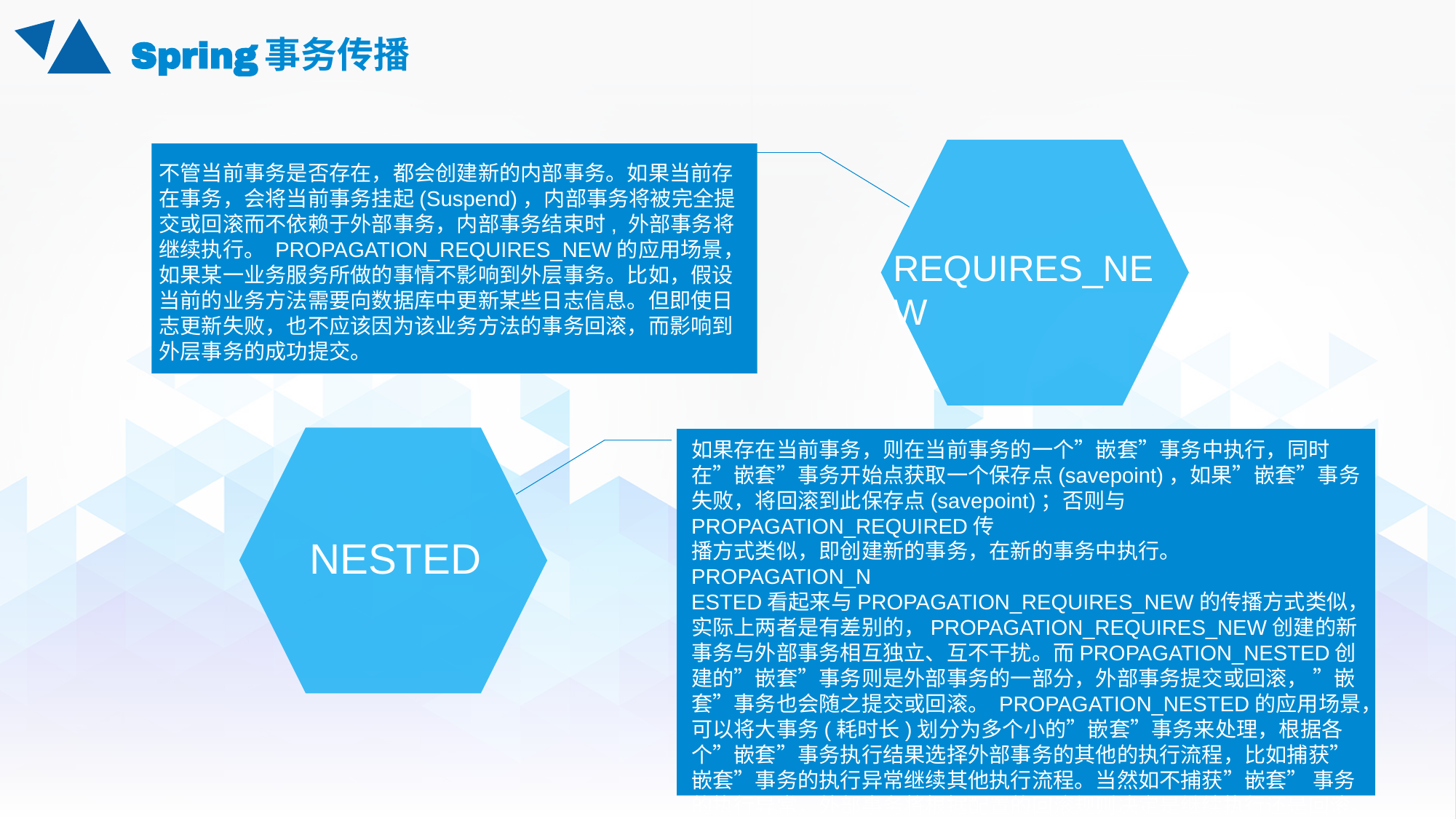

# Spring事务传播

REQUIRES_NEW

不管当前事务是否存在，都会创建新的内部事务。如果当前存在事务，会将当前事务挂起(Suspend)，内部事务将被完全提交或回滚而不依赖于外部事务，内部事务结束时, 外部事务将继续执行。 PROPAGATION_REQUIRES_NEW的应用场景，如果某一业务服务所做的事情不影响到外层事务。比如，假设当前的业务方法需要向数据库中更新某些日志信息。但即使日志更新失败，也不应该因为该业务方法的事务回滚，而影响到外层事务的成功提交。

NESTED

如果存在当前事务，则在当前事务的一个”嵌套”事务中执行，同时在”嵌套”事务开始点获取一个保存点(savepoint)，如果”嵌套”事务失败，将回滚到此保存点(savepoint)；否则与PROPAGATION_REQUIRED传
播方式类似，即创建新的事务，在新的事务中执行。 PROPAGATION_N
ESTED看起来与PROPAGATION_REQUIRES_NEW的传播方式类似，实际上两者是有差别的，PROPAGATION_REQUIRES_NEW创建的新事务与外部事务相互独立、互不干扰。而PROPAGATION_NESTED创建的”嵌套”事务则是外部事务的一部分，外部事务提交或回滚， ”嵌套”事务也会随之提交或回滚。 PROPAGATION_NESTED的应用场景，可以将大事务(耗时长)划分为多个小的”嵌套”事务来处理，根据各个”嵌套”事务执行结果选择外部事务的其他的执行流程，比如捕获”嵌套”事务的执行异常继续其他执行流程。当然如不捕获”嵌套” 事务的执行异常，外部事务将根据配置的回滚规则决定是继续执行还是回滚。PROPAGATION_NESTED需要JDBC 3.0的支持。